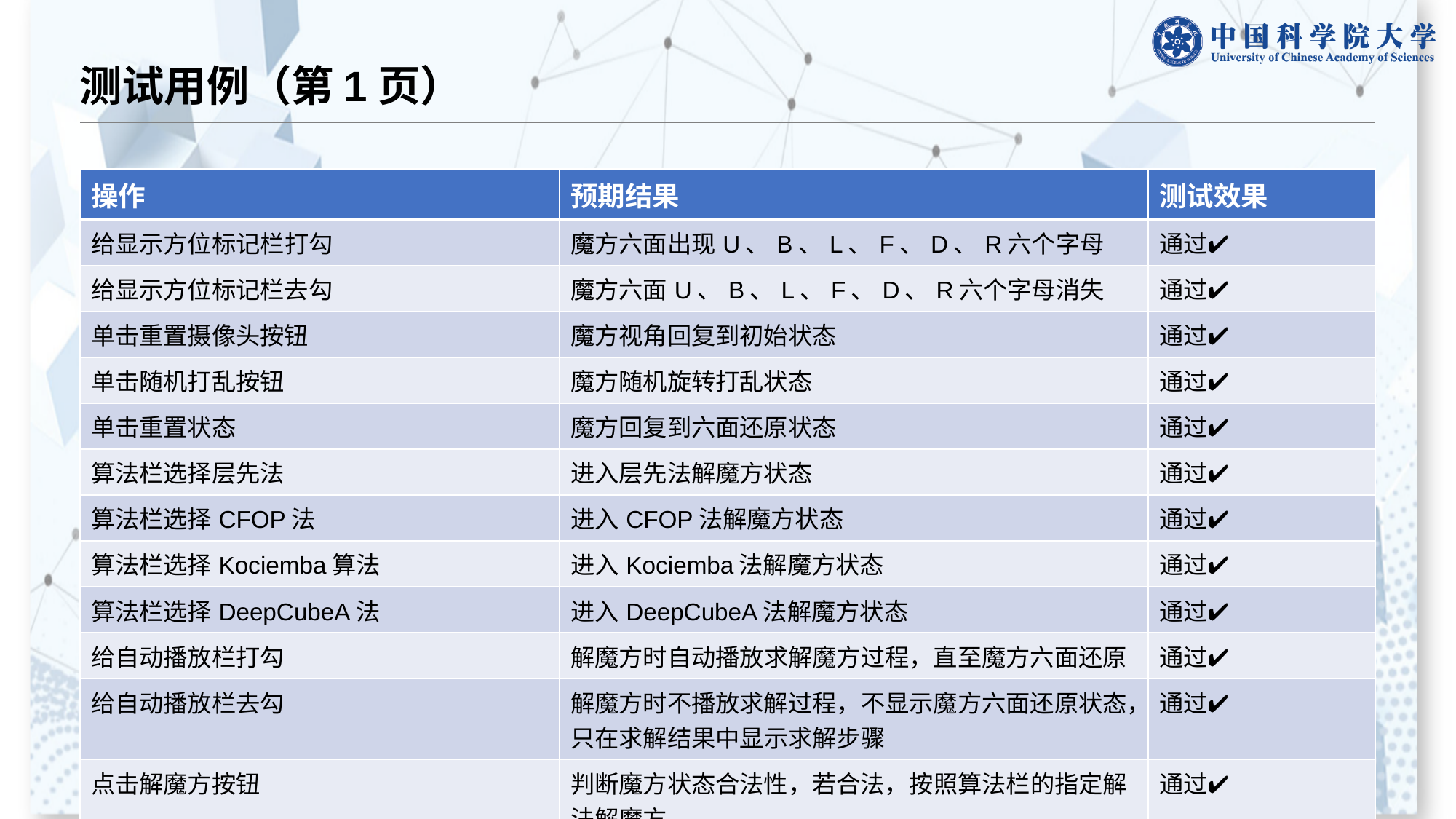

# 测试用例（第1页）

| 操作 | 预期结果 | 测试效果 |
| --- | --- | --- |
| 给显示方位标记栏打勾 | 魔方六面出现U、B、L、F、D、R六个字母 | 通过✔ |
| 给显示方位标记栏去勾 | 魔方六面U、B、L、F、D、R六个字母消失 | 通过✔ |
| 单击重置摄像头按钮 | 魔方视角回复到初始状态 | 通过✔ |
| 单击随机打乱按钮 | 魔方随机旋转打乱状态 | 通过✔ |
| 单击重置状态 | 魔方回复到六面还原状态 | 通过✔ |
| 算法栏选择层先法 | 进入层先法解魔方状态 | 通过✔ |
| 算法栏选择CFOP法 | 进入CFOP法解魔方状态 | 通过✔ |
| 算法栏选择Kociemba算法 | 进入Kociemba法解魔方状态 | 通过✔ |
| 算法栏选择DeepCubeA法 | 进入DeepCubeA法解魔方状态 | 通过✔ |
| 给自动播放栏打勾 | 解魔方时自动播放求解魔方过程，直至魔方六面还原 | 通过✔ |
| 给自动播放栏去勾 | 解魔方时不播放求解过程，不显示魔方六面还原状态，只在求解结果中显示求解步骤 | 通过✔ |
| 点击解魔方按钮 | 判断魔方状态合法性，若合法，按照算法栏的指定解法解魔方 | 通过✔ |